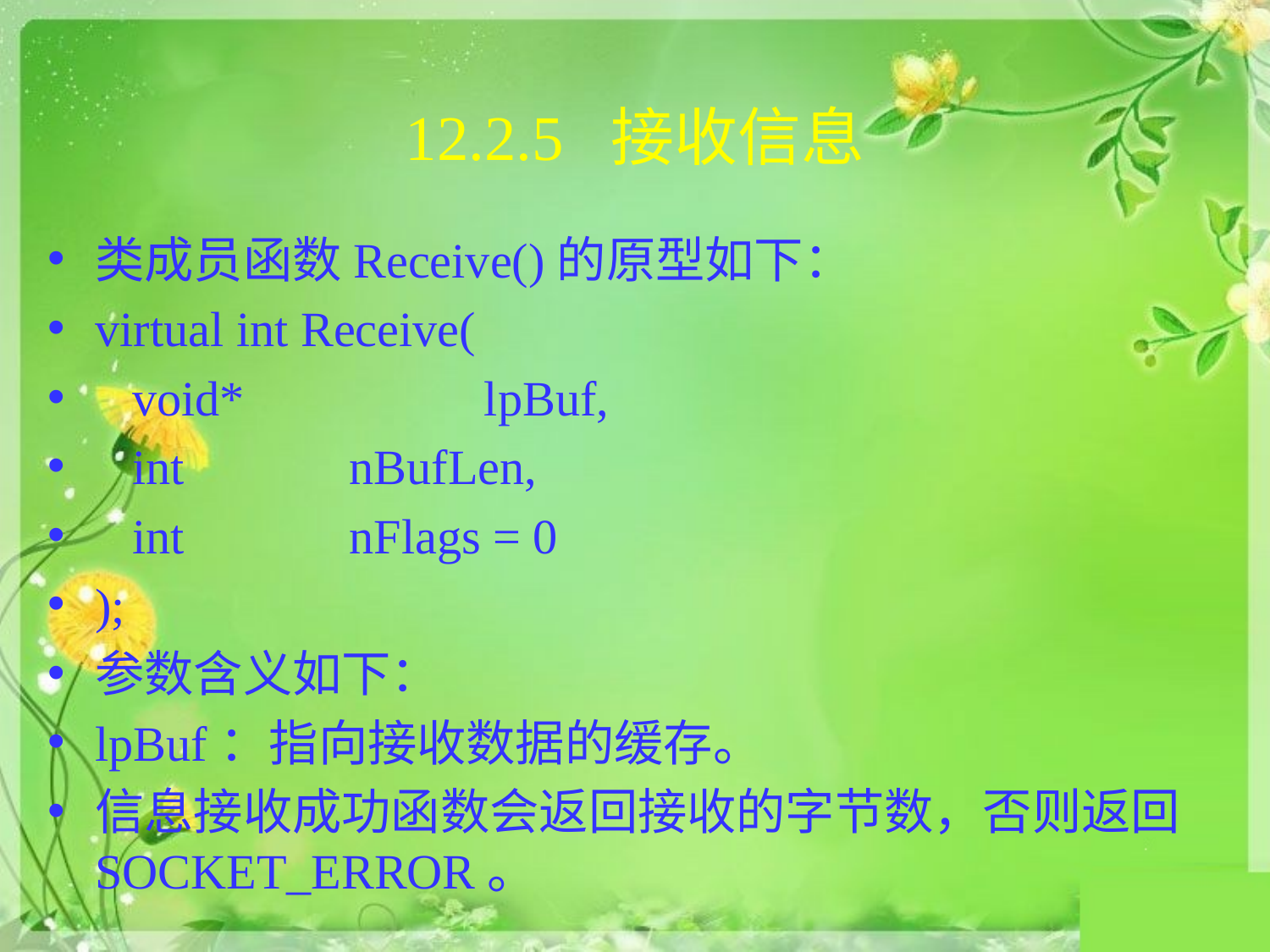

# 12.2.5  接收信息
类成员函数Receive()的原型如下：
virtual int Receive(
   void* 	           lpBuf,
   int 		nBufLen,
   int 		nFlags = 0
);
参数含义如下：
lpBuf：指向接收数据的缓存。
信息接收成功函数会返回接收的字节数，否则返回SOCKET_ERROR。